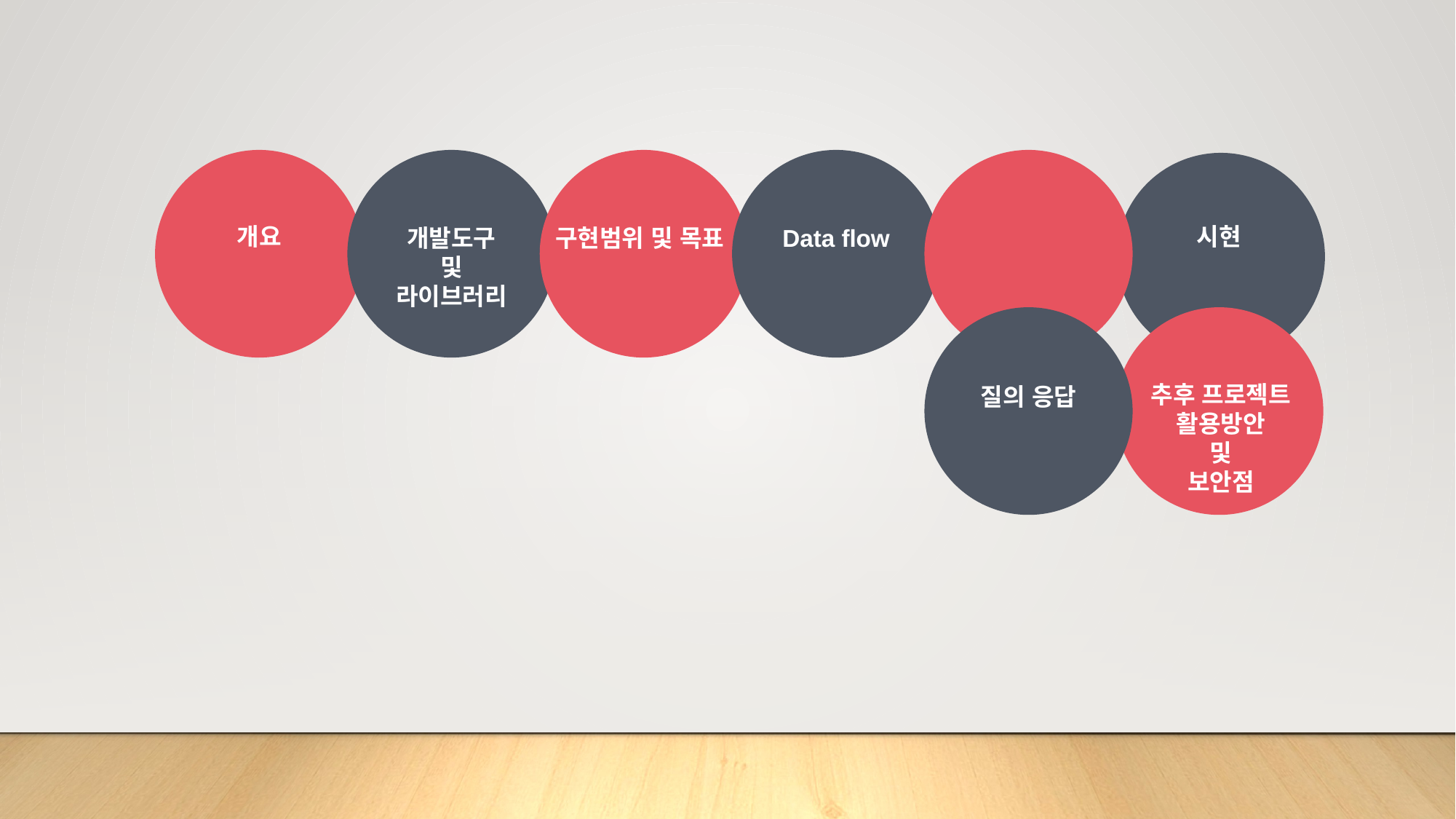

Part2.
구현 내용
Part1.
개요
Part3.
개발도구
및
라이브러리
Part4.
Part6.
시현

구현범위 및 목표
Part5.
Data flow

Part7.
추후 프로젝트
활용방안
및
보안점

Part8.
질의 응답